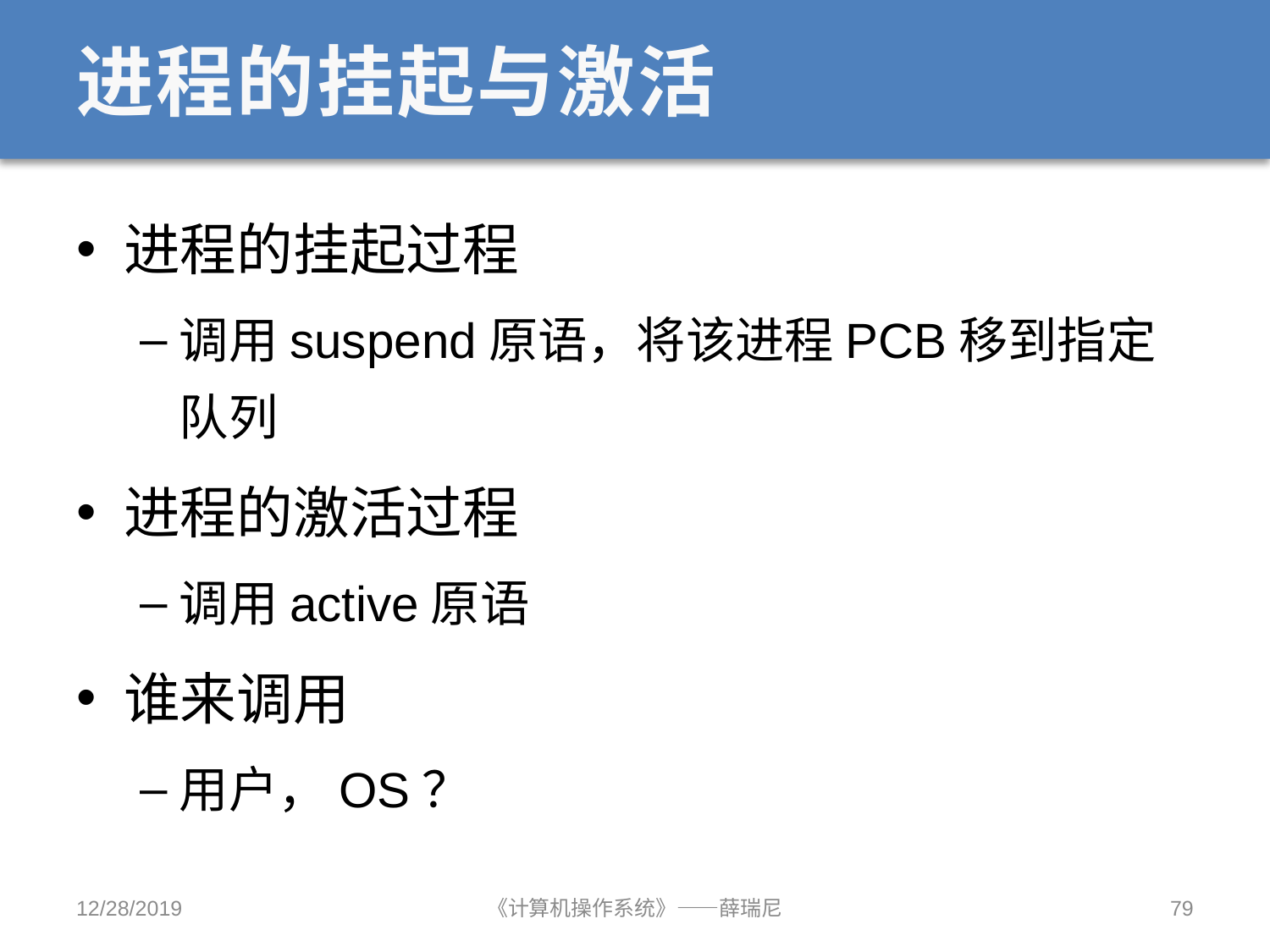

# 进程的挂起与激活
进程的挂起过程
调用suspend原语，将该进程PCB移到指定队列
进程的激活过程
调用active原语
谁来调用
用户，OS？
12/28/2019
《计算机操作系统》——薛瑞尼
79